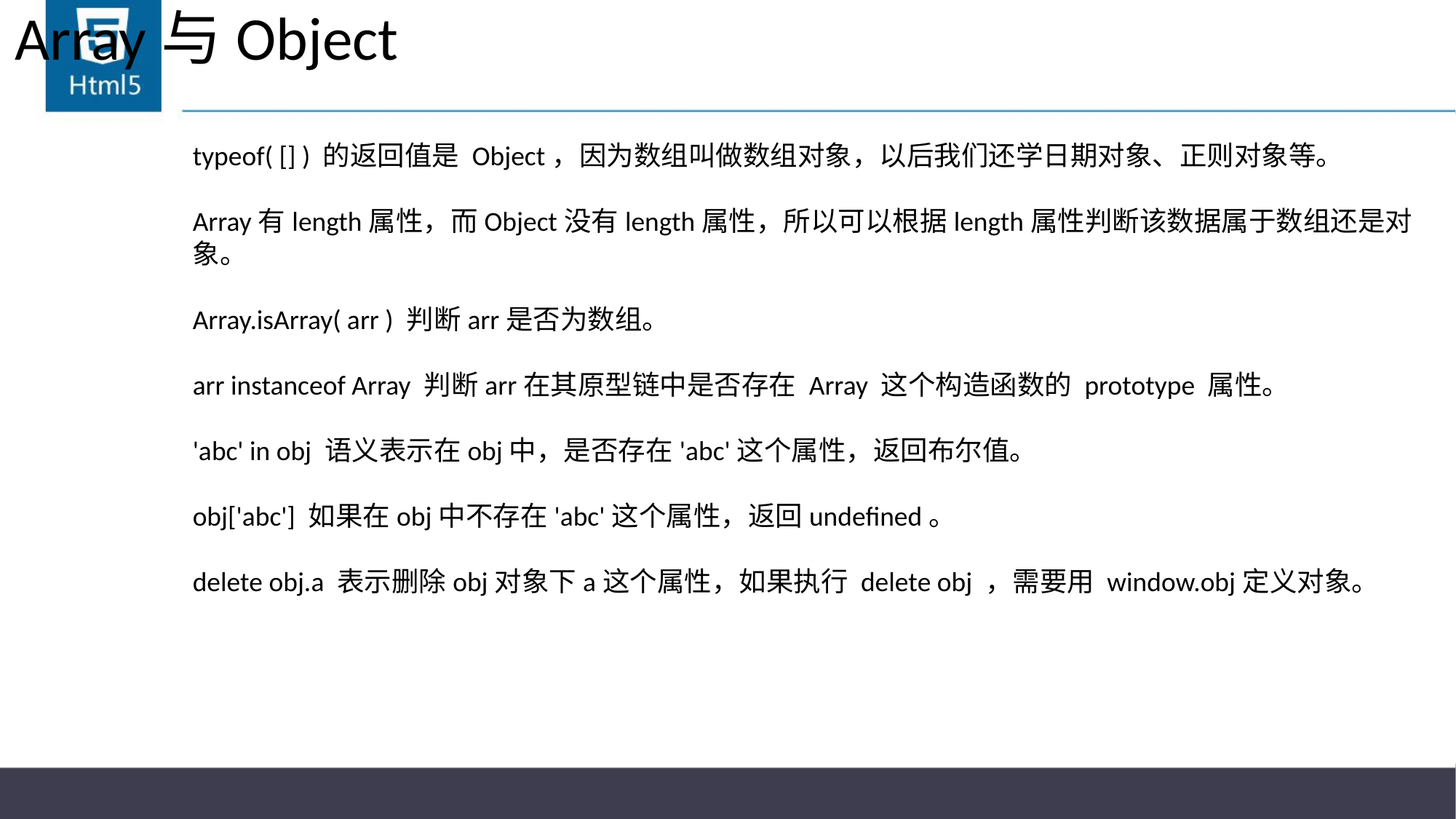

# Array与Object
typeof( [] ) 的返回值是 Object，因为数组叫做数组对象，以后我们还学日期对象、正则对象等。

Array有length属性，而Object没有length属性，所以可以根据length属性判断该数据属于数组还是对象。

Array.isArray( arr ) 判断arr是否为数组。

arr instanceof Array 判断arr在其原型链中是否存在 Array 这个构造函数的 prototype 属性。

'abc' in obj 语义表示在obj中，是否存在'abc'这个属性，返回布尔值。

obj['abc'] 如果在obj中不存在'abc'这个属性，返回undefined。

delete obj.a 表示删除obj对象下a这个属性，如果执行 delete obj ，需要用 window.obj定义对象。